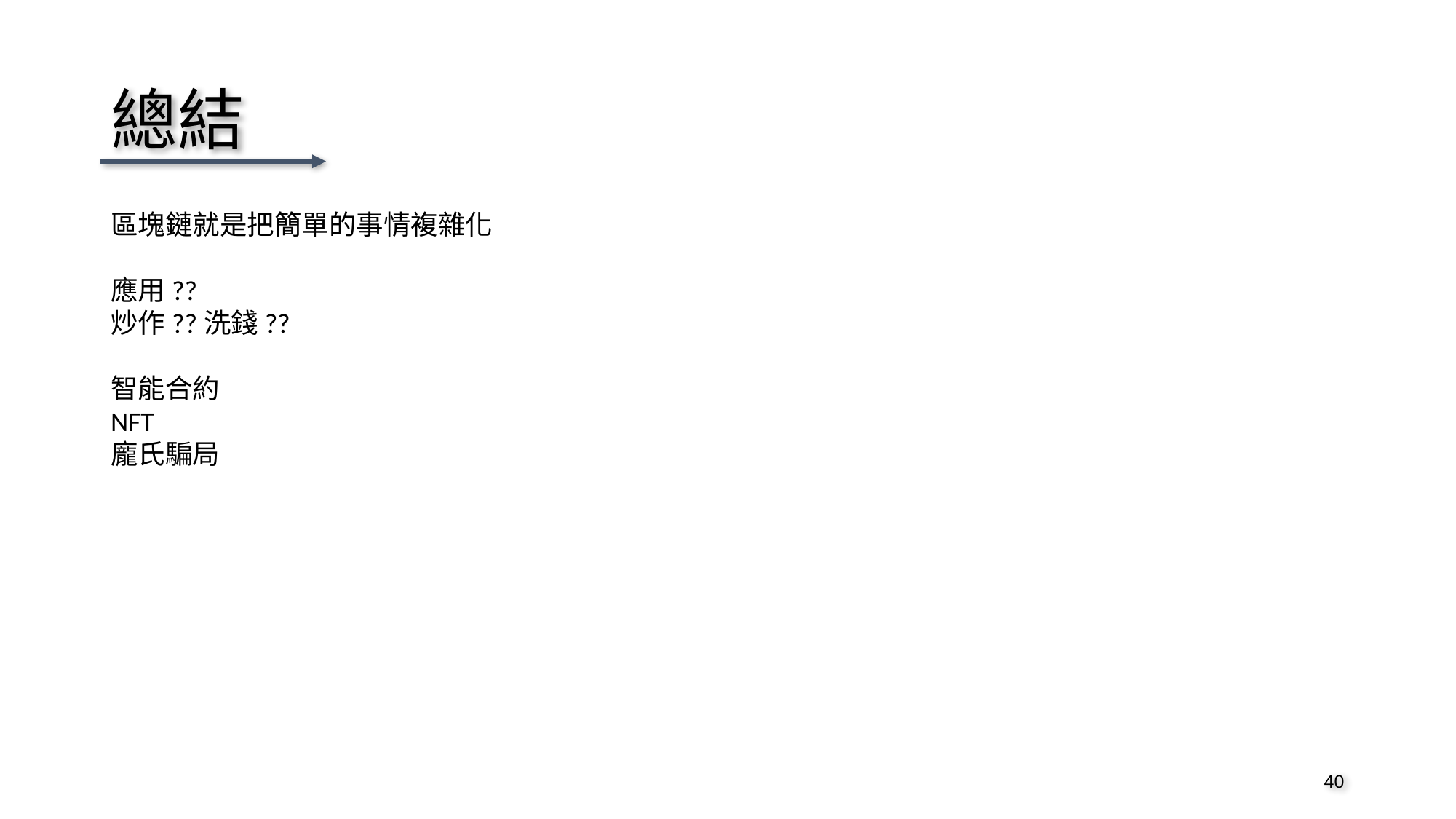

# 總結
區塊鏈就是把簡單的事情複雜化

應用??
炒作??洗錢??

智能合約
NFT
龐氏騙局
40